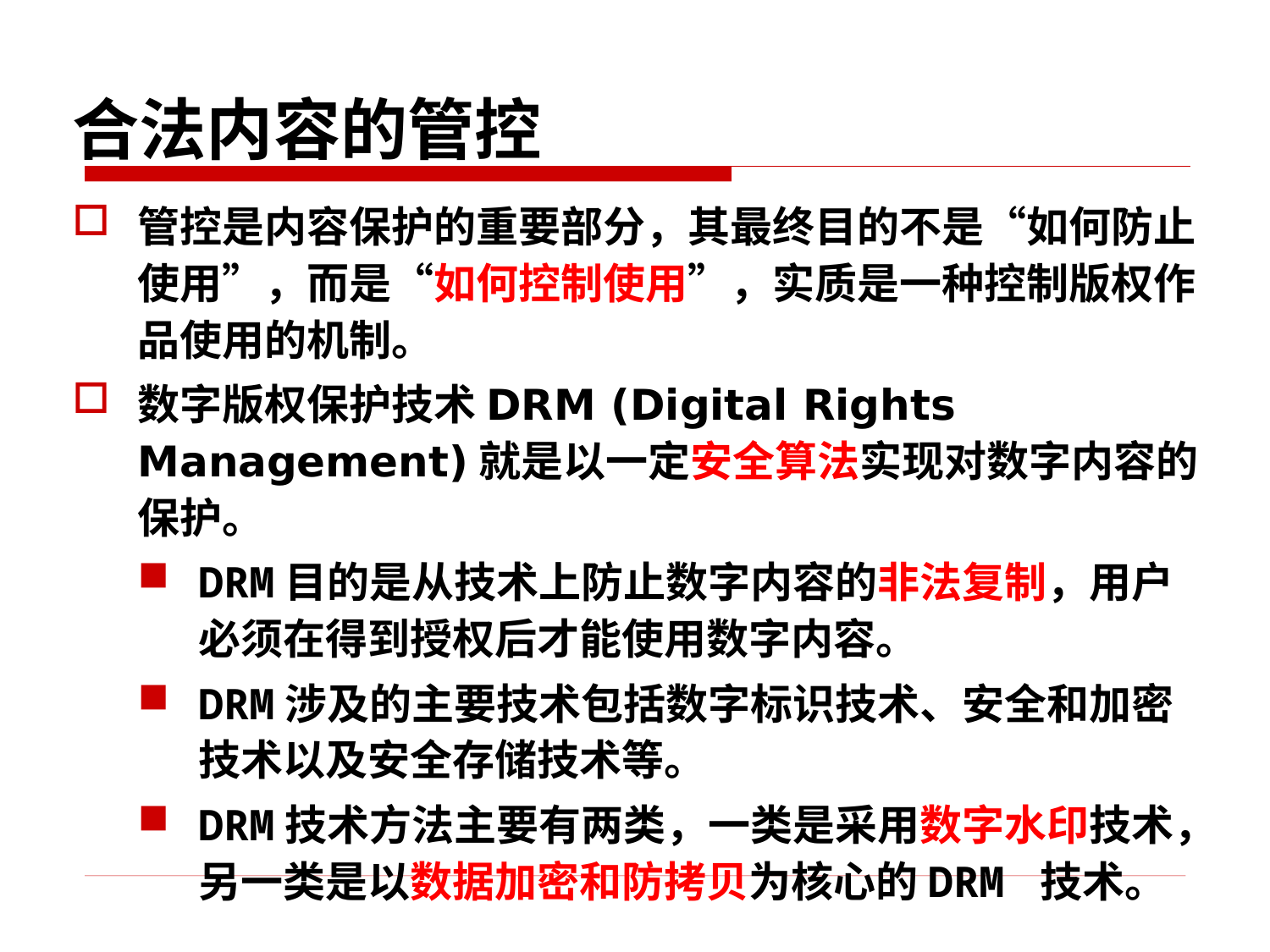

# 合法内容的管控
管控是内容保护的重要部分，其最终目的不是“如何防止使用”，而是“如何控制使用”，实质是一种控制版权作品使用的机制。
数字版权保护技术DRM (Digital Rights Management)就是以一定安全算法实现对数字内容的保护。
DRM目的是从技术上防止数字内容的非法复制，用户必须在得到授权后才能使用数字内容。
DRM涉及的主要技术包括数字标识技术、安全和加密技术以及安全存储技术等。
DRM技术方法主要有两类，一类是采用数字水印技术，另一类是以数据加密和防拷贝为核心的DRM 技术。